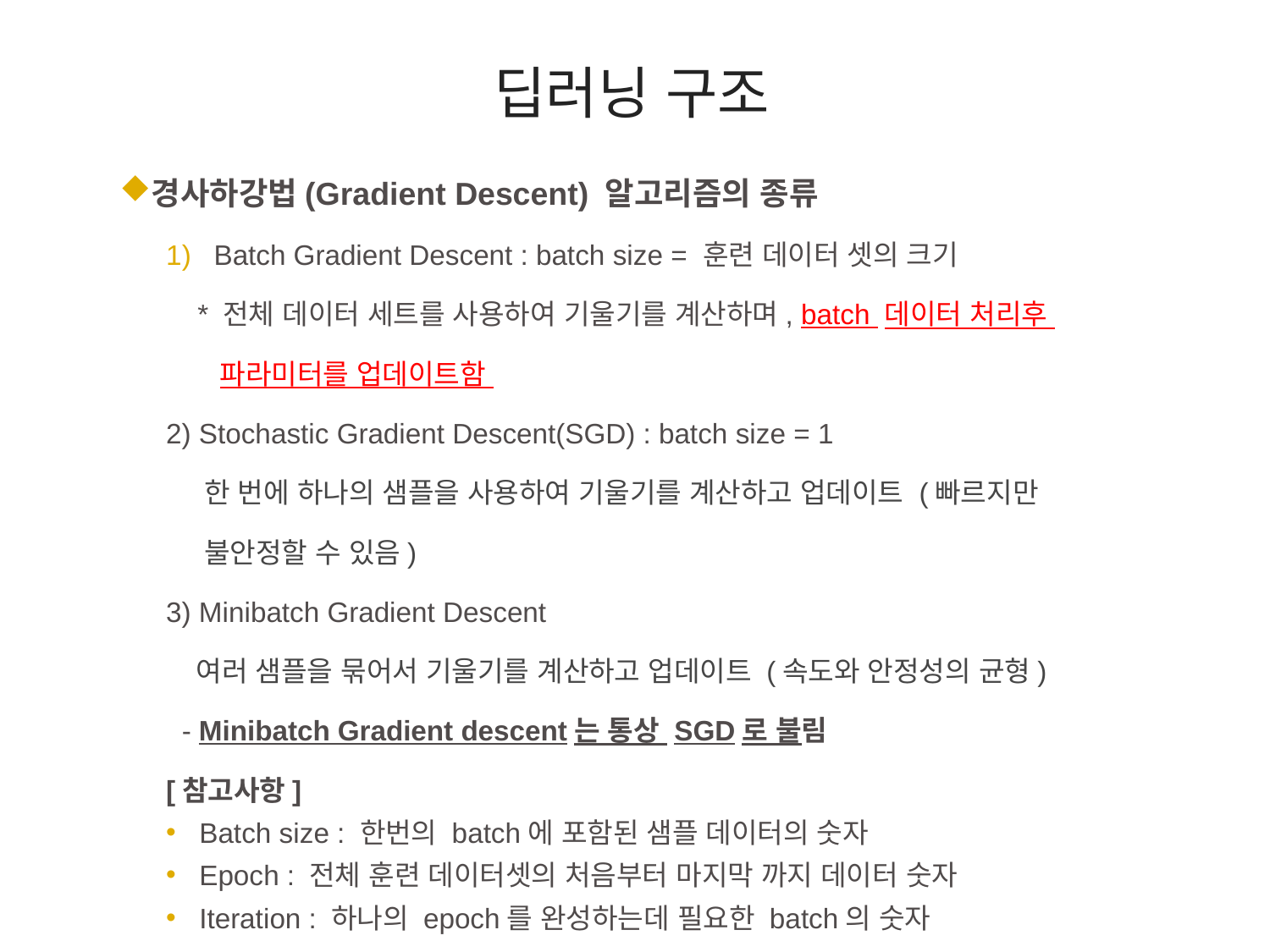

# 딥러닝 구조
경사하강법(Gradient Descent) 알고리즘의 종류
Batch Gradient Descent : batch size = 훈련 데이터 셋의 크기
    * 전체 데이터 세트를 사용하여 기울기를 계산하며, batch 데이터 처리후
      파라미터를 업데이트함
2) Stochastic Gradient Descent(SGD) : batch size = 1
    한 번에 하나의 샘플을 사용하여 기울기를 계산하고 업데이트 (빠르지만
    불안정할 수 있음)
3) Minibatch Gradient Descent
   여러 샘플을 묶어서 기울기를 계산하고 업데이트 (속도와 안정성의 균형)
  - Minibatch Gradient descent는 통상 SGD로 불림
[참고사항]
Batch size : 한번의 batch에 포함된 샘플 데이터의 숫자
Epoch : 전체 훈련 데이터셋의 처음부터 마지막 까지 데이터 숫자
Iteration : 하나의 epoch를 완성하는데 필요한 batch의 숫자